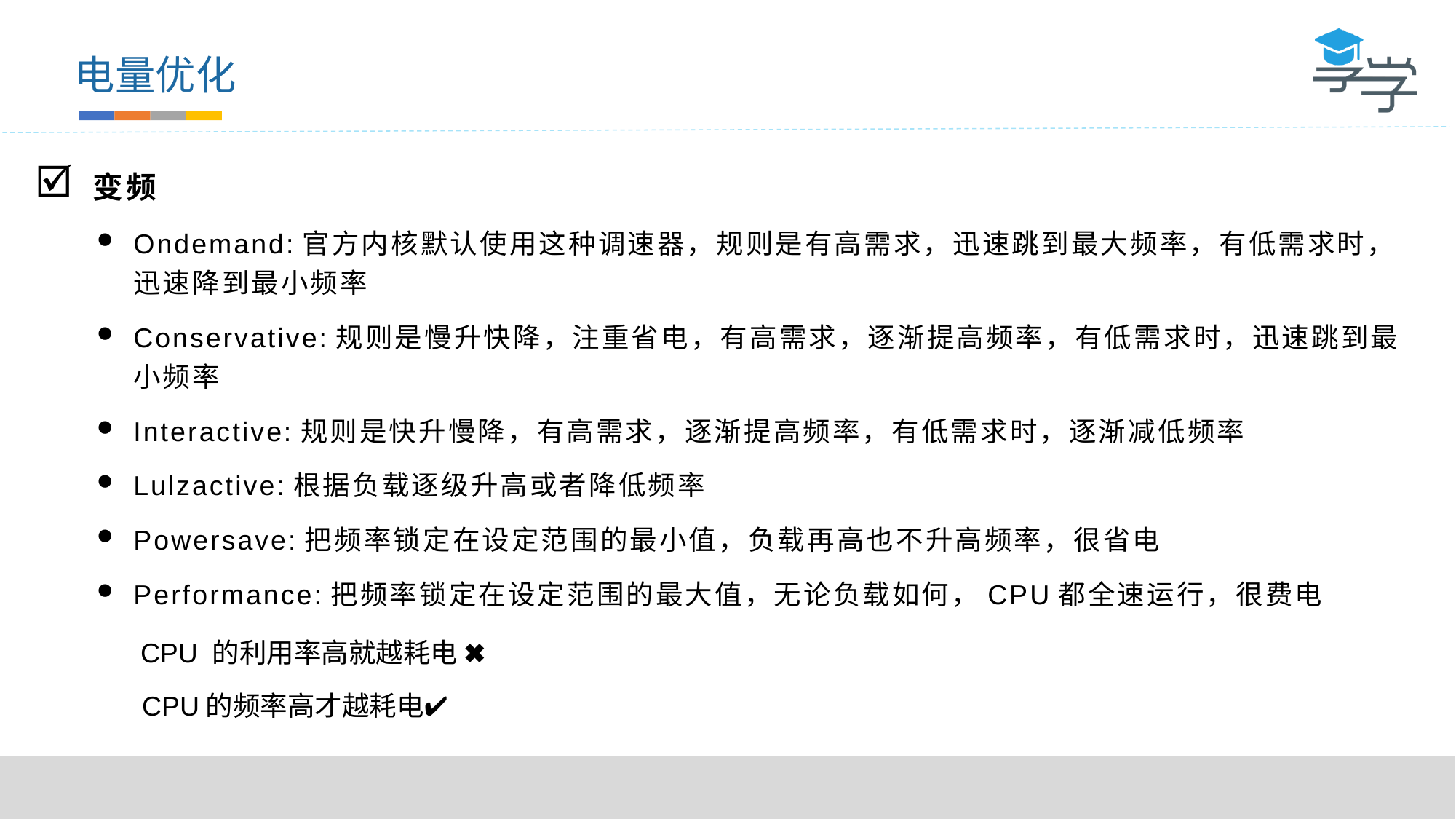

电量优化

变频
Ondemand:官方内核默认使用这种调速器，规则是有高需求，迅速跳到最大频率，有低需求时，迅速降到最小频率
Conservative:规则是慢升快降，注重省电，有高需求，逐渐提高频率，有低需求时，迅速跳到最小频率
Interactive:规则是快升慢降，有高需求，逐渐提高频率，有低需求时，逐渐减低频率
Lulzactive:根据负载逐级升高或者降低频率
Powersave:把频率锁定在设定范围的最小值，负载再高也不升高频率，很省电
Performance:把频率锁定在设定范围的最大值，无论负载如何，CPU都全速运行，很费电
CPU 的利用率高就越耗电 ✖
CPU的频率高才越耗电✔